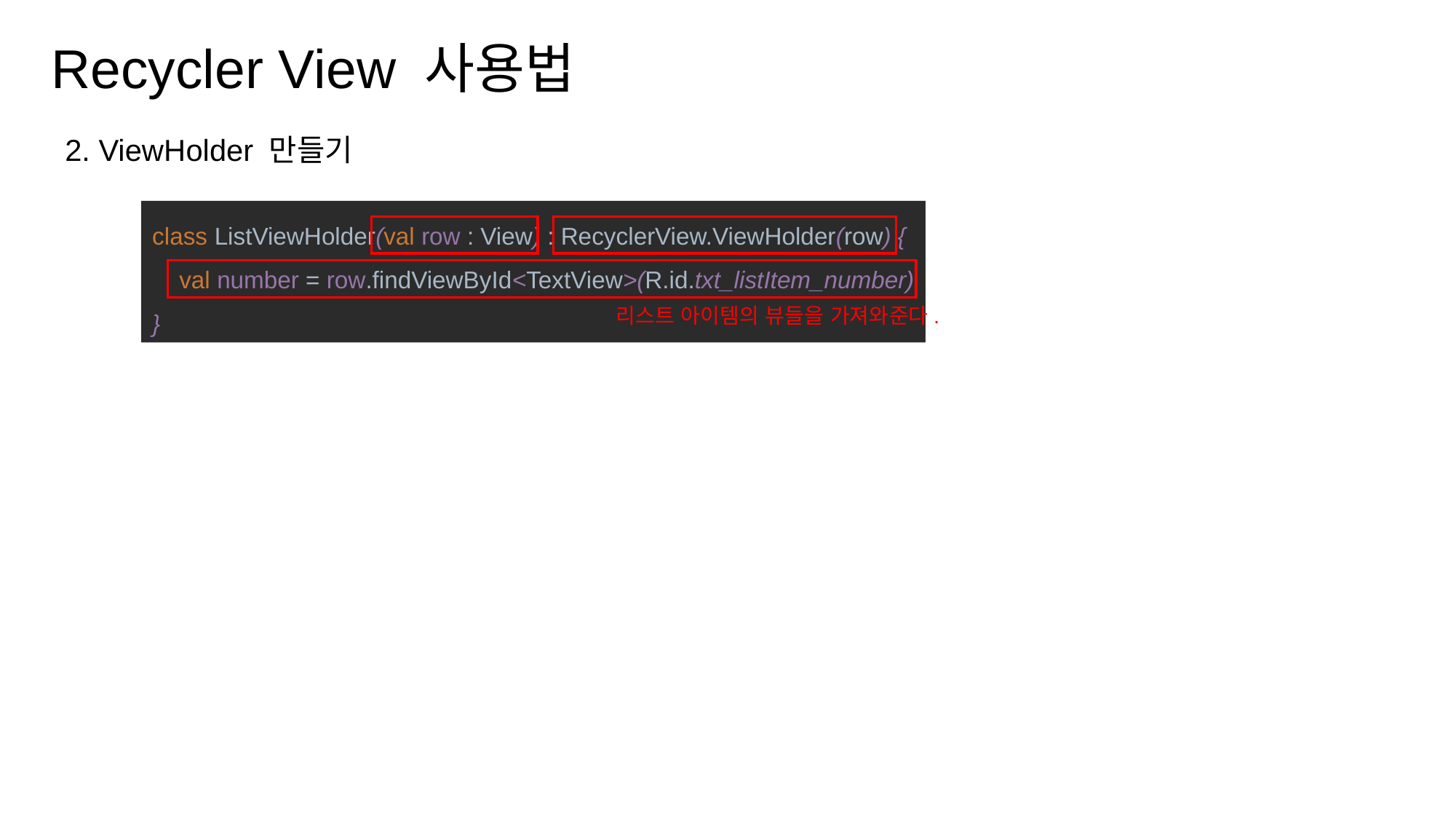

Recycler View 사용법
나눔스퀘어OTF ExtraBold
2. ViewHolder 만들기
나눔스퀘어OTF Bold
나눔스퀘어OTF
class ListViewHolder(val row : View) : RecyclerView.ViewHolder(row) {
    val number = row.findViewById<TextView>(R.id.txt_listItem_number)
}

나눔스퀘어_ac ExtraBold
리스트 아이템의 뷰들을 가져와준다.
나눔스퀘어_ac Bold
나눔스퀘어_ac
나눔스퀘어 ExtraBold
나눔스퀘어 Bold
나눔스퀘어
실행 화면
XML
나눔스퀘어 Light
Kotlin